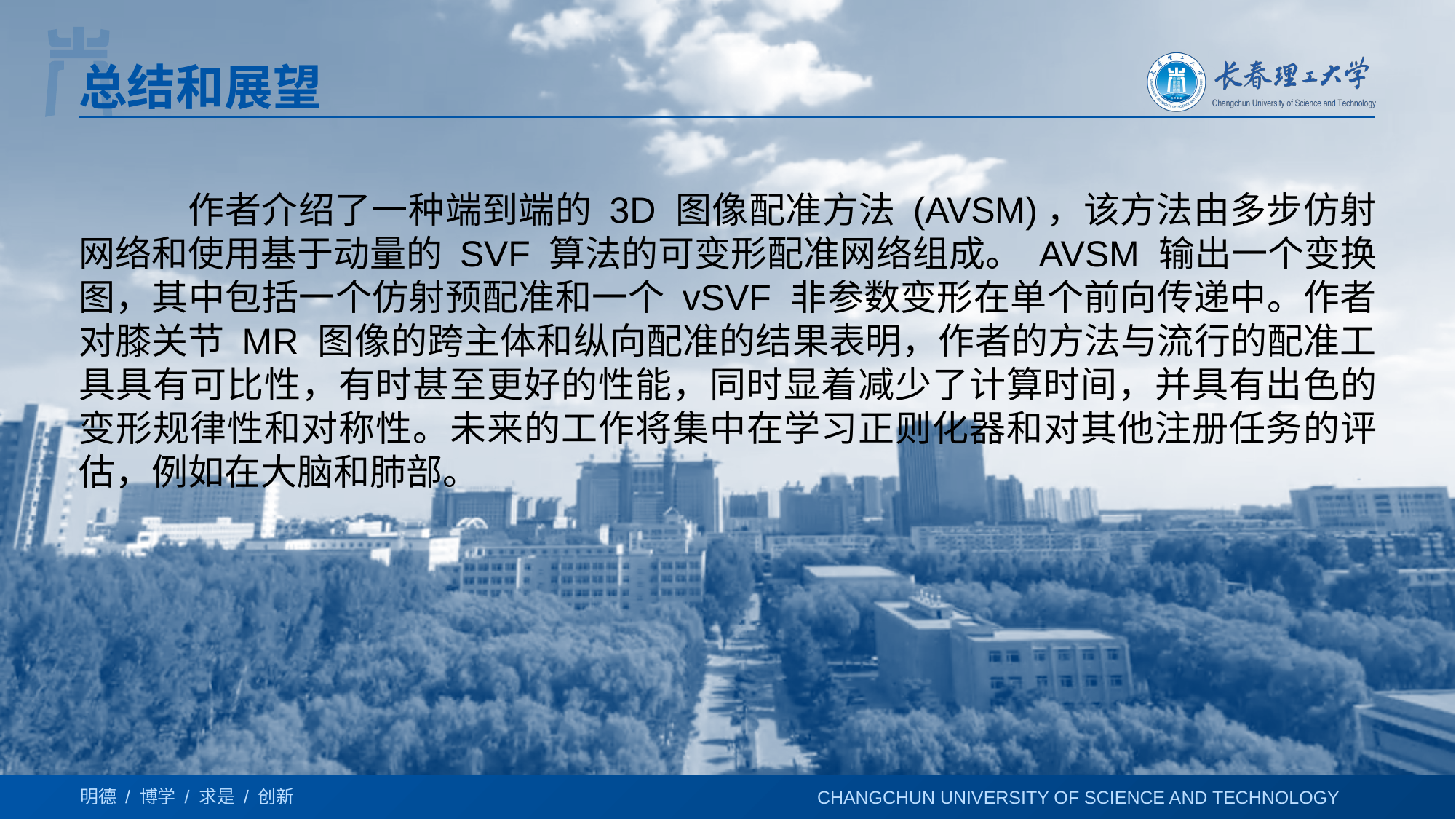

# 总结和展望
	作者介绍了一种端到端的 3D 图像配准方法 (AVSM)，该方法由多步仿射网络和使用基于动量的 SVF 算法的可变形配准网络组成。 AVSM 输出一个变换图，其中包括一个仿射预配准和一个 vSVF 非参数变形在单个前向传递中。作者对膝关节 MR 图像的跨主体和纵向配准的结果表明，作者的方法与流行的配准工具具有可比性，有时甚至更好的性能，同时显着减少了计算时间，并具有出色的变形规律性和对称性。未来的工作将集中在学习正则化器和对其他注册任务的评估，例如在大脑和肺部。